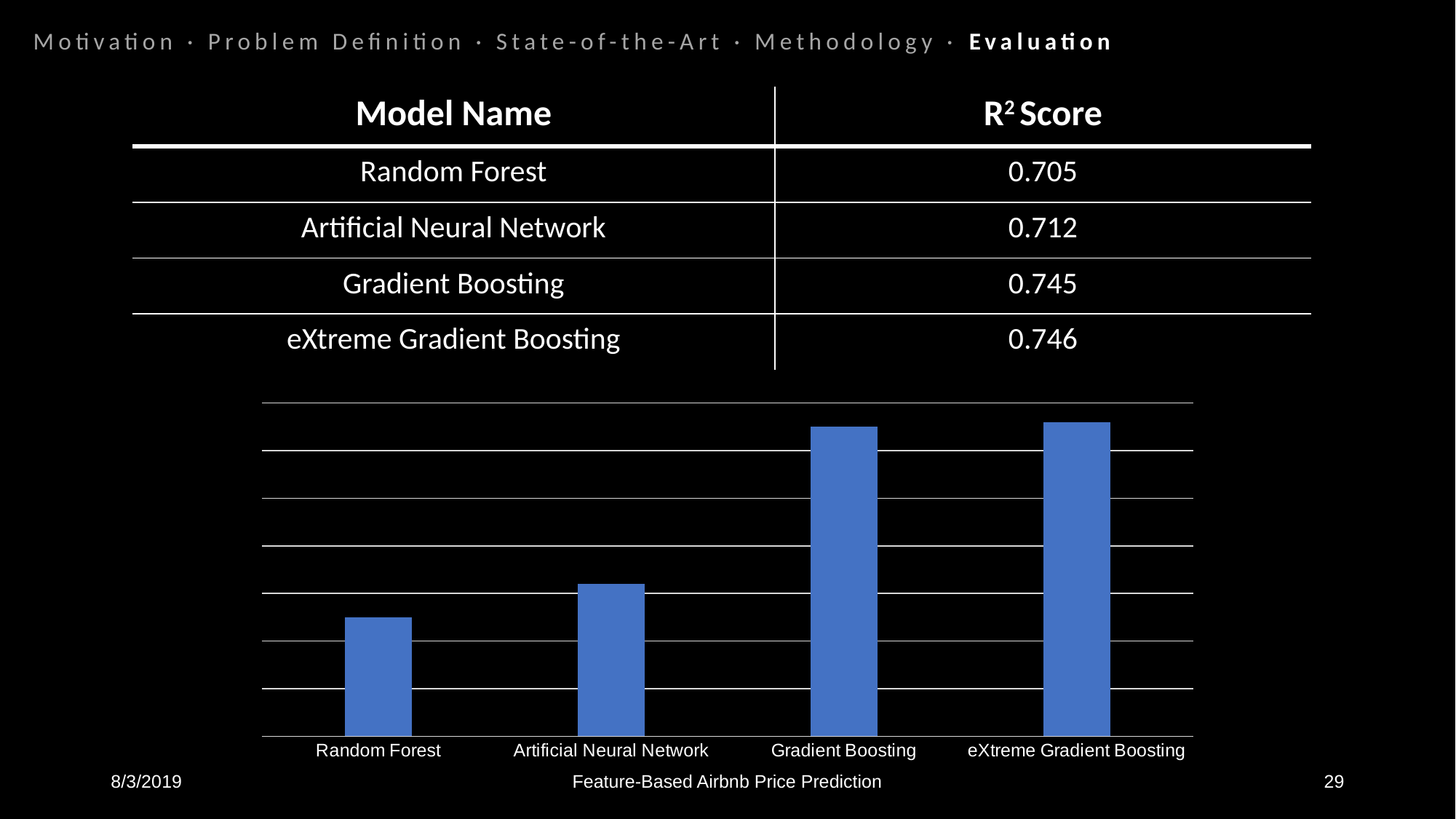

Motivation · Problem Definition · State-of-the-Art · Methodology · Evaluation
| Model Name | R2 Score |
| --- | --- |
| Random Forest | 0.705 |
| Artificial Neural Network | 0.712 |
| Gradient Boosting | 0.745 |
| eXtreme Gradient Boosting | 0.746 |

### Chart

| Category | 列1 |
|---|---|
| Random Forest | 0.705 |
| Artificial Neural Network | 0.712 |
| Gradient Boosting | 0.745 |
| eXtreme Gradient Boosting | 0.746 |
8/3/2019
Feature-Based Airbnb Price Prediction
29